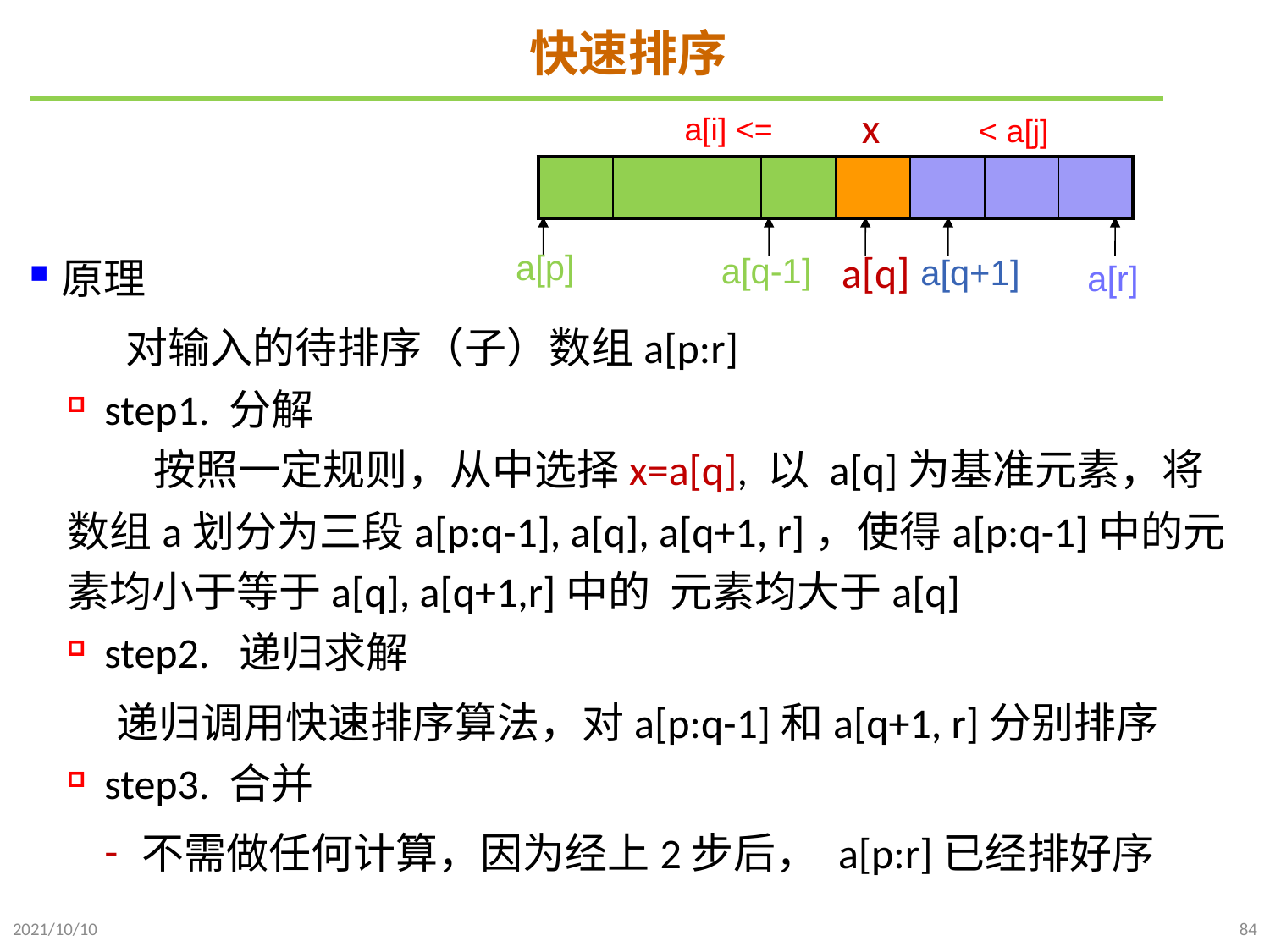

# 快速排序
x
a[i] <=
< a[j]

原理
         对输入的待排序（子）数组a[p:r]
step1. 分解
        按照一定规则，从中选择x=a[q], 以 a[q]为基准元素，将数组a划分为三段a[p:q-1], a[q], a[q+1, r]，使得a[p:q-1]中的元素均小于等于a[q], a[q+1,r]中的  元素均大于a[q]
step2.  递归求解
        递归调用快速排序算法，对a[p:q-1]和a[q+1, r]分别排序
step3. 合并
不需做任何计算，因为经上2步后， a[p:r]已经排好序

|  |  |  |  |  |  |  |  |
| --- | --- | --- | --- | --- | --- | --- | --- |

a[p]
a[q]
a[q-1]
a[q+1]
a[r]

2021/10/10
84